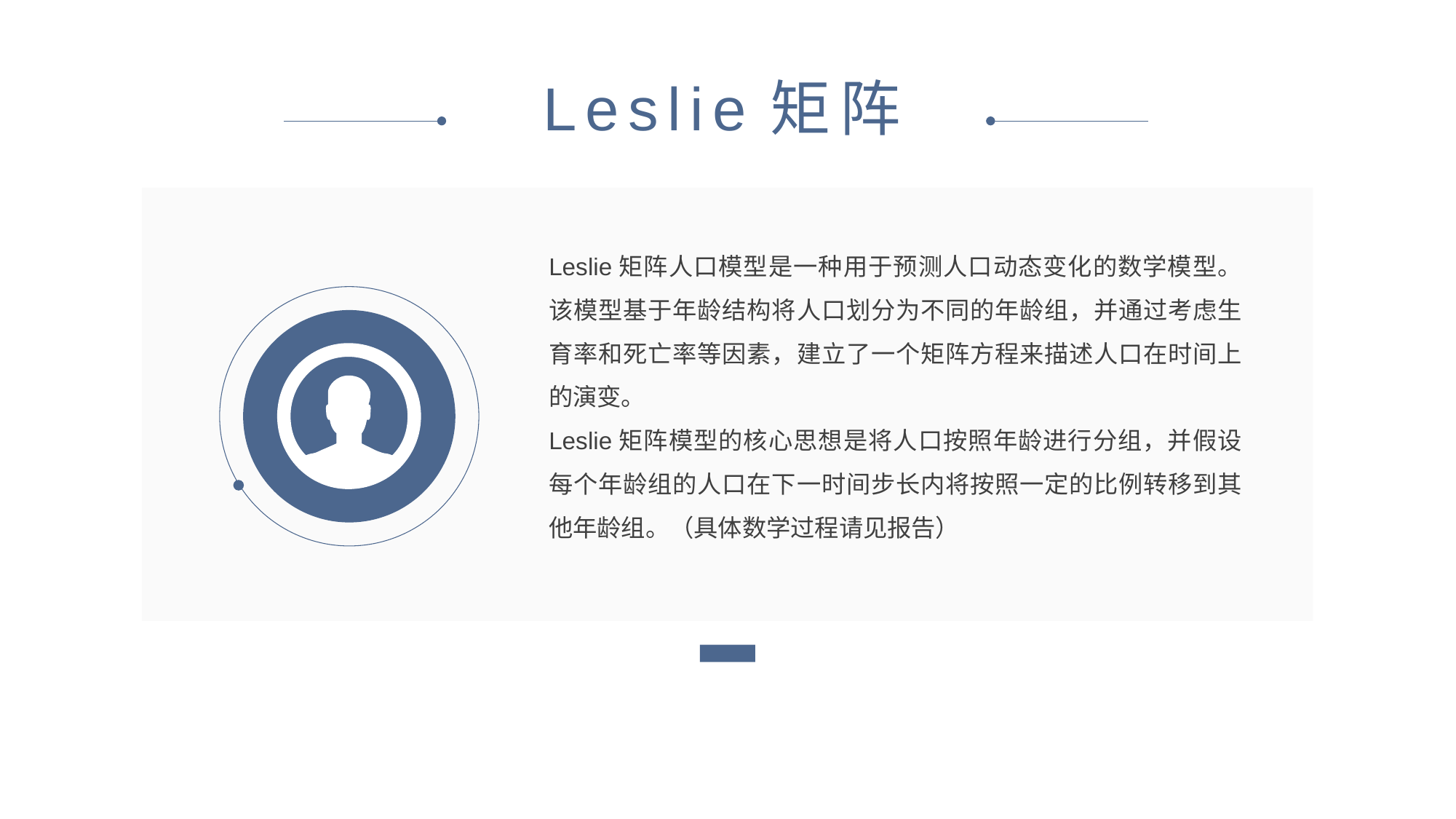

Leslie矩阵

Leslie矩阵人口模型是一种用于预测人口动态变化的数学模型。该模型基于年龄结构将人口划分为不同的年龄组，并通过考虑生育率和死亡率等因素，建立了一个矩阵方程来描述人口在时间上的演变。
Leslie矩阵模型的核心思想是将人口按照年龄进行分组，并假设每个年龄组的人口在下一时间步长内将按照一定的比例转移到其他年龄组。（具体数学过程请见报告）